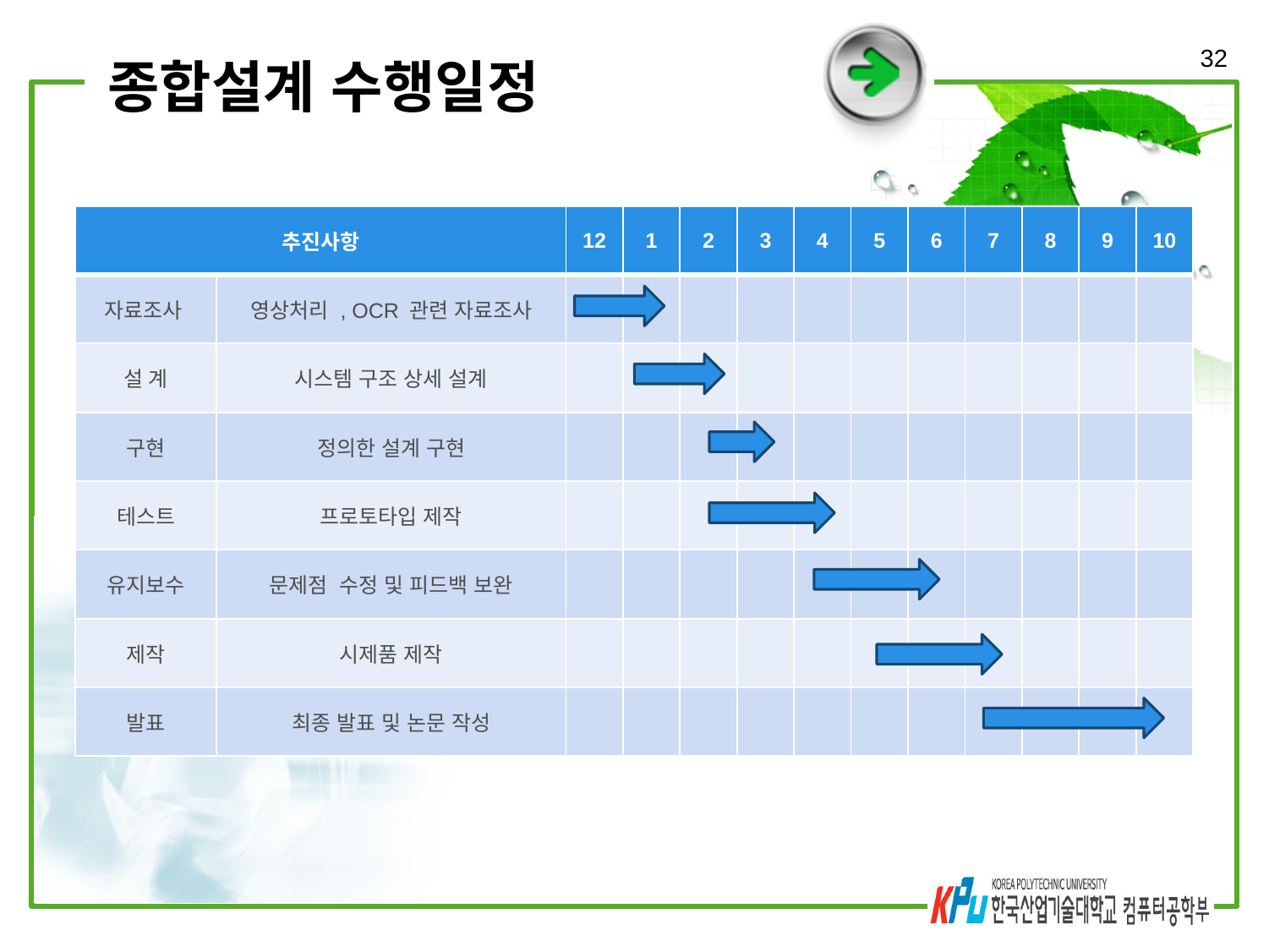

32
# 종합설계 수행일정
| 추진사항 |  | 12 | 1 | 2 | 3 | 4 | 5 | 6 | 7 | 8 | 9 | 10 |
| --- | --- | --- | --- | --- | --- | --- | --- | --- | --- | --- | --- | --- |
| 자료조사 | 영상처리 , OCR 관련 자료조사 |  |  |  |  |  |  |  |  |  |  |  |
| 설 계 | 시스템 구조 상세 설계 |  |  |  |  |  |  |  |  |  |  |  |
| 구현 | 정의한 설계 구현 |  |  |  |  |  |  |  |  |  |  |  |
| 테스트 | 프로토타입 제작 |  |  |  |  |  |  |  |  |  |  |  |
| 유지보수 | 문제점 수정 및 피드백 보완 |  |  |  |  |  |  |  |  |  |  |  |
| 제작 | 시제품 제작 |  |  |  |  |  |  |  |  |  |  |  |
| 발표 | 최종 발표 및 논문 작성 |  |  |  |  |  |  |  |  |  |  |  |